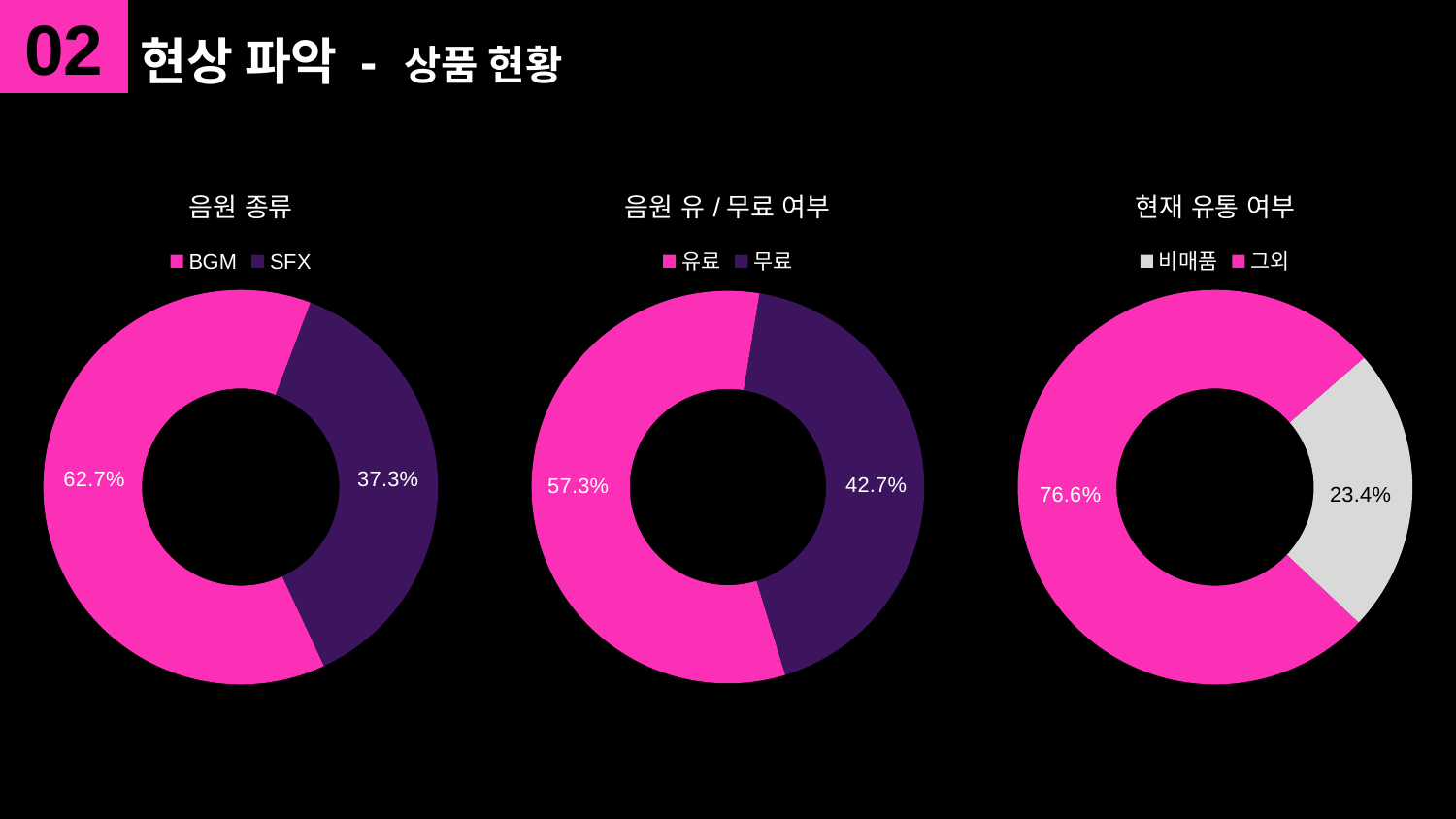

02

현상 파악 - 상품 현황

### Chart: 음원 종류

| Category | 음원 종류 |
|---|---|
| BGM | 0.6271186440677966 |
| SFX | 0.3728813559322034 |

### Chart: 음원 유/무료 여부

| Category | 음원 유/무료 여부 |
|---|---|
| 유료 | 0.5730038799264856 |
| 무료 | 0.4269961200735144 |

### Chart: 현재 유통 여부

| Category | 현재 유통중인 음원 비율 |
|---|---|
| 비매품 | 0.23438712179984483 |
| 그외 | 0.7656128782001552 |